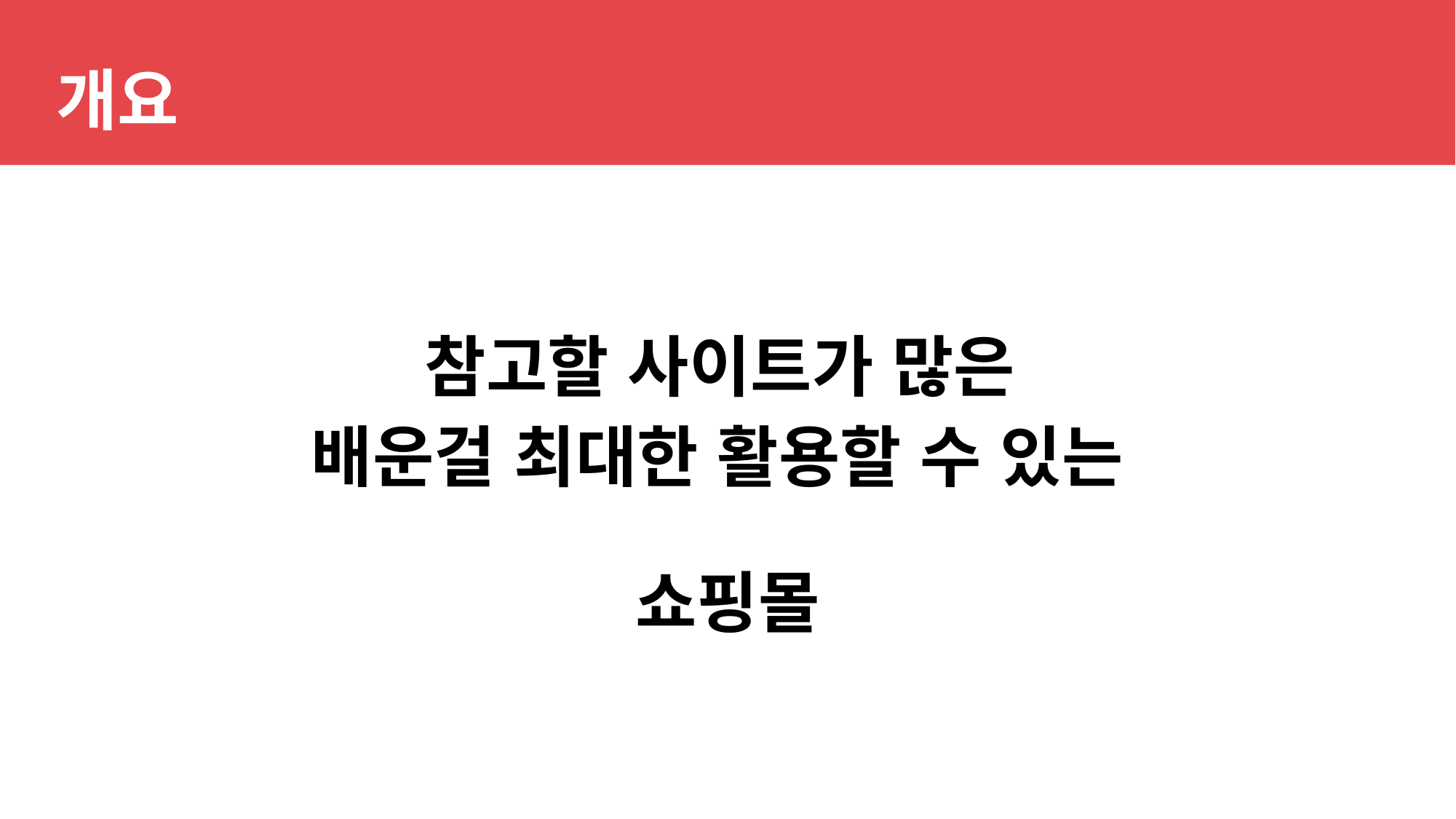

개요

참고할 사이트가 많은
배운걸 최대한 활용할 수 있는
쇼핑몰